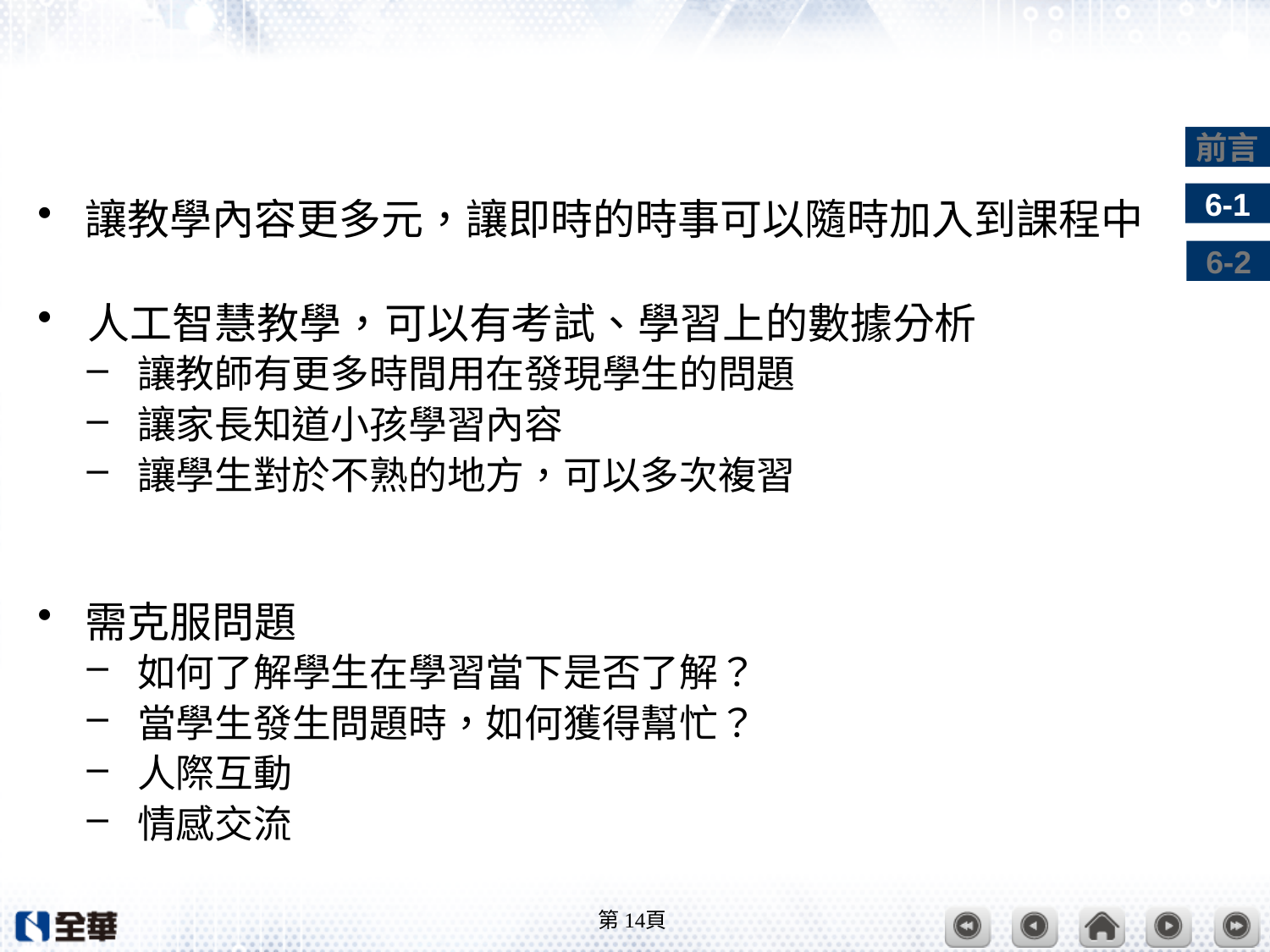

#
讓教學內容更多元，讓即時的時事可以隨時加入到課程中

人工智慧教學，可以有考試、學習上的數據分析
讓教師有更多時間用在發現學生的問題
讓家長知道小孩學習內容
讓學生對於不熟的地方，可以多次複習

需克服問題
如何了解學生在學習當下是否了解？
當學生發生問題時，如何獲得幫忙？
人際互動
情感交流